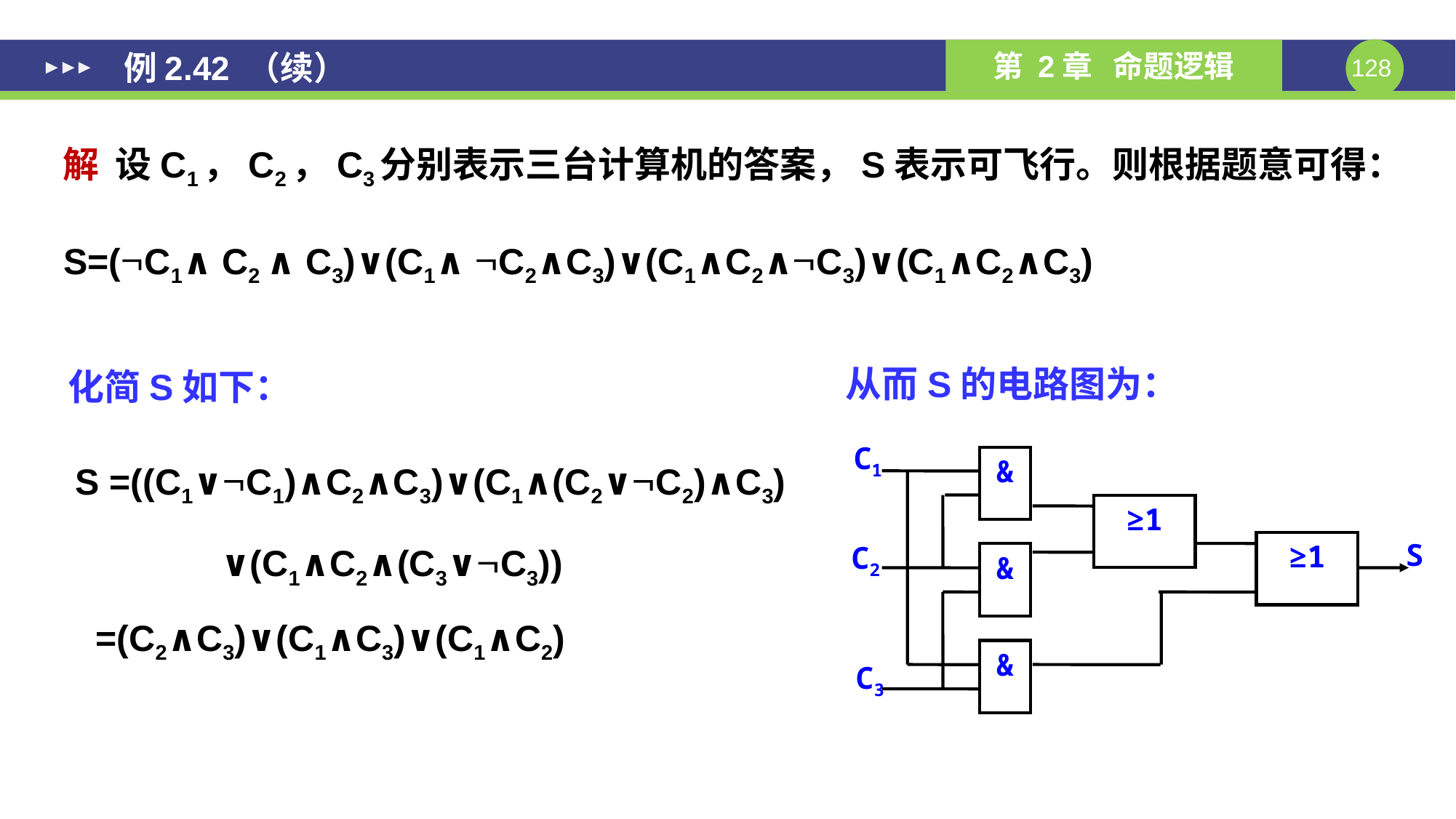

例2.42 （续）
解  设C1，C2，C3分别表示三台计算机的答案，S表示可飞行。则根据题意可得：
S=(¬C1∧ C2 ∧ C3)∨(C1∧ ¬C2∧C3)∨(C1∧C2∧¬C3)∨(C1∧C2∧C3)
从而S的电路图为：
化简S如下：
S =((C1∨¬C1)∧C2∧C3)∨(C1∧(C2∨¬C2)∧C3)
∨(C1∧C2∧(C3∨¬C3))
  =(C2∧C3)∨(C1∧C3)∨(C1∧C2)
C1
&

≥1

S
≥1
C2
&

&
C3